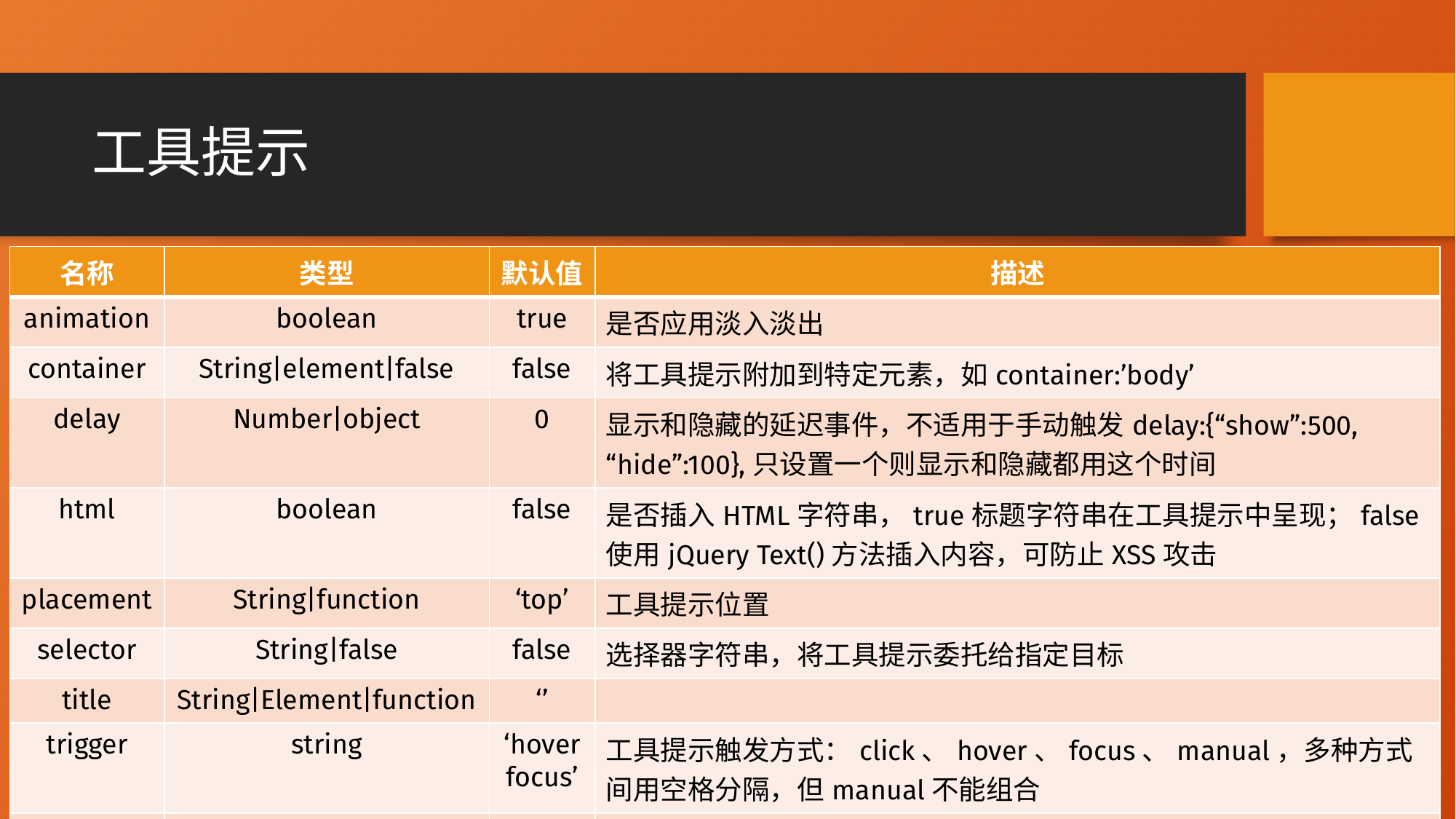

# 工具提示
| 名称 | 类型 | 默认值 | 描述 |
| --- | --- | --- | --- |
| animation | boolean | true | 是否应用淡入淡出 |
| container | String|element|false | false | 将工具提示附加到特定元素，如container:’body’ |
| delay | Number|object | 0 | 显示和隐藏的延迟事件，不适用于手动触发delay:{“show”:500, “hide”:100},只设置一个则显示和隐藏都用这个时间 |
| html | boolean | false | 是否插入HTML字符串，true标题字符串在工具提示中呈现；false使用jQuery Text()方法插入内容，可防止XSS攻击 |
| placement | String|function | ‘top’ | 工具提示位置 |
| selector | String|false | false | 选择器字符串，将工具提示委托给指定目标 |
| title | String|Element|function | ‘’ |  |
| trigger | string | ‘hover focus’ | 工具提示触发方式：click、hover、focus、manual，多种方式间用空格分隔，但manual不能组合 |
| offset | Number|string | 0 | 工具提示窗相对其目标的偏移量 |